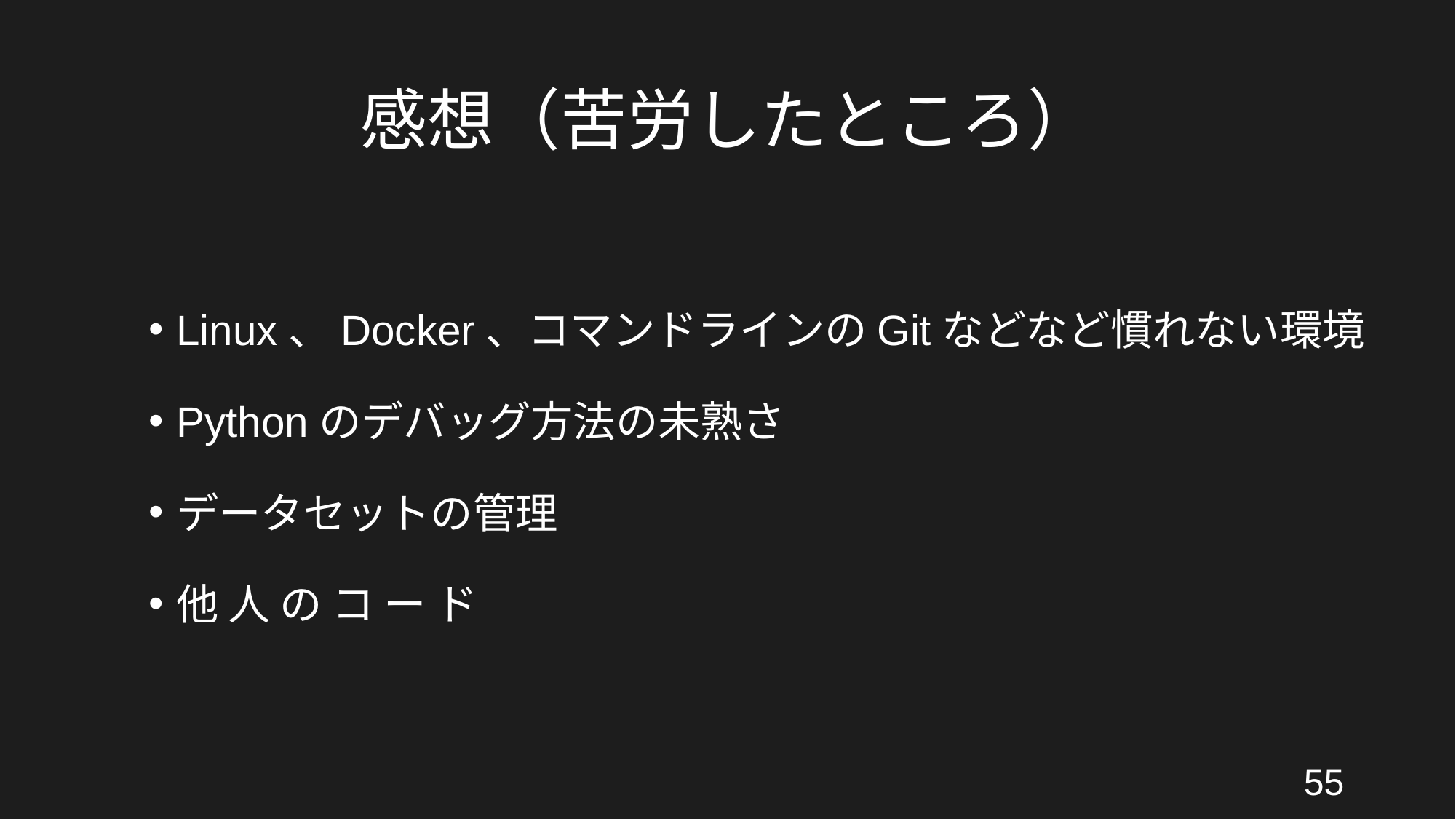

# 感想（苦労したところ）
Linux、Docker、コマンドラインのGitなどなど慣れない環境
Pythonのデバッグ方法の未熟さ
データセットの管理
他 人 の コ ー ド
55